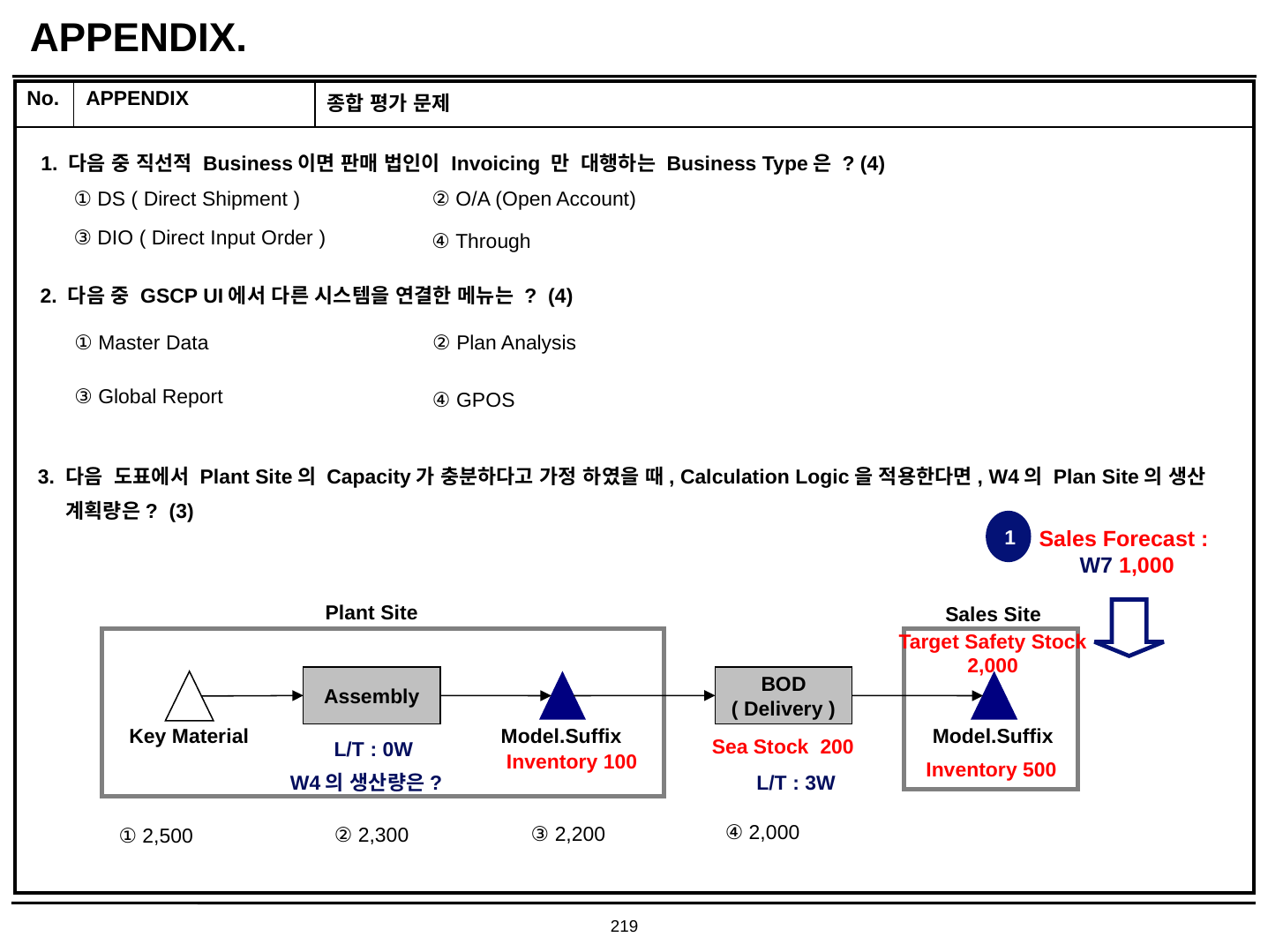

# APPENDIX.
| No. | APPENDIX | 종합 평가 문제 |
| --- | --- | --- |
|  |  |  |
1. 다음 중 직선적 Business이면 판매 법인이 Invoicing 만  대행하는 Business Type은 ? (4)
① DS ( Direct Shipment )
② O/A (Open Account)
③ DIO ( Direct Input Order )
④ Through
2. 다음 중 GSCP UI에서 다른 시스템을 연결한 메뉴는 ?  (4)
① Master Data
② Plan Analysis
③ Global Report
④ GPOS
3. 다음  도표에서 Plant Site의 Capacity가 충분하다고 가정 하였을 때, Calculation Logic을 적용한다면, W4의 Plan Site의 생산
    계획량은?  (3)
1
Sales Forecast :
W7 1,000

Plant Site
Sales Site
Target Safety Stock
2,000

Assembly
BOD
( Delivery )

Key Material
Model.Suffix
Model.Suffix
Sea Stock  200
L/T : 0W
Inventory 100
Inventory 500
W4의 생산량은?
L/T : 3W
④ 2,000
③ 2,200
② 2,300
① 2,500
219